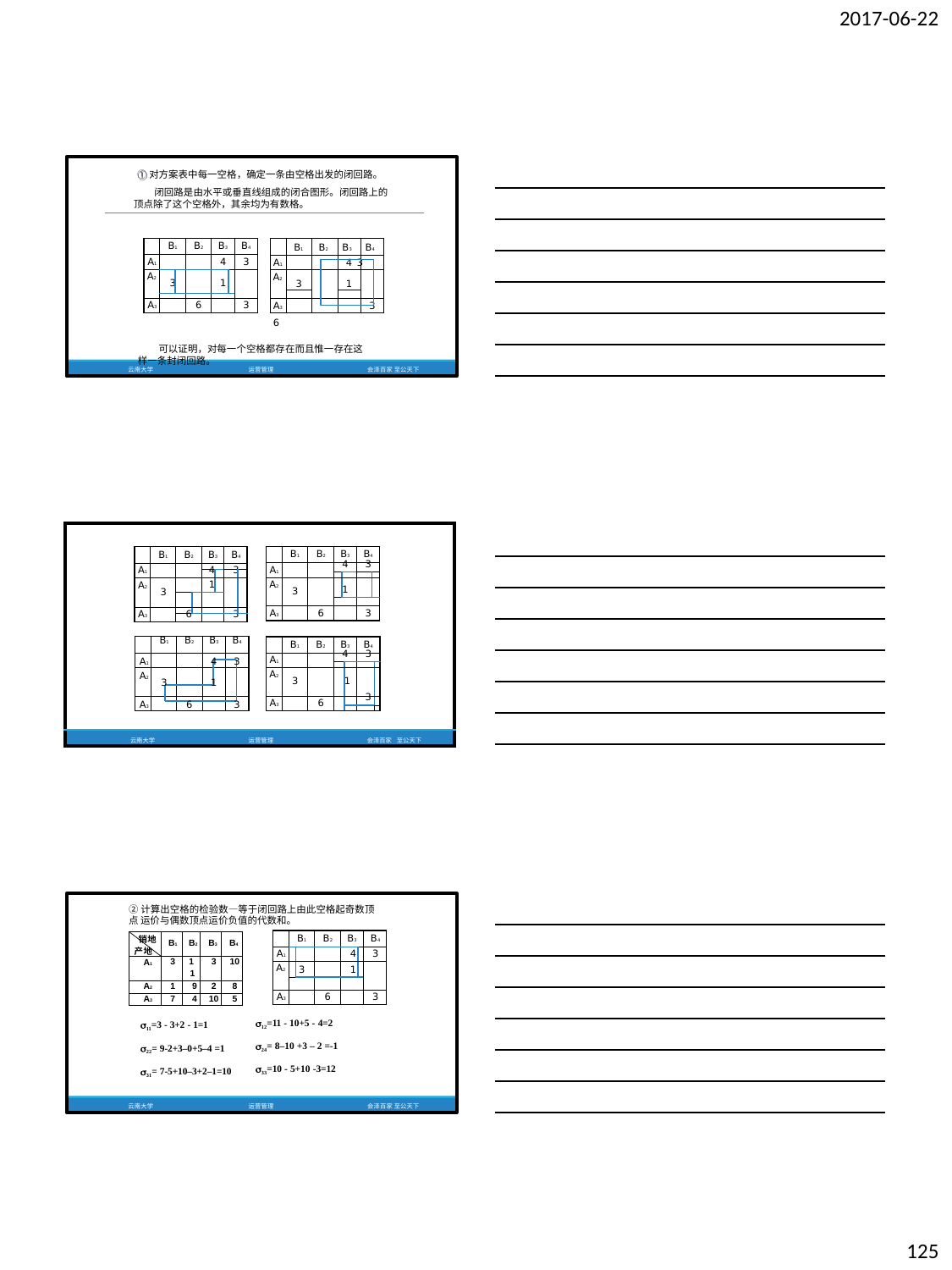

2017-06-22

①对方案表中每一空格，确定一条由空格出发的闭回路。 闭回路是由水平或垂直线组成的闭合图形。闭回路上的
顶点除了这个空格外，其余均为有数格。

|  | B1 |  | B2 | B3 |  | B4 |
| --- | --- | --- | --- | --- | --- | --- |
| A1 |  |  |  | 4 |  | 3 |
| A2 | 3 |  |  | 1 |  |  |
|  |  |  |  |  |  |  |
| A3 |  |  | 6 |  |  | 3 |

B1          B2         B3         B4

A1
4 3

A2

3
1

A3	6

可以证明，对每一个空格都存在而且惟一存在这 样一条封闭回路。
3

云南大学
运营管理
会泽百家 至公天下

|  | B1 | B2 | B3 | B4 |  |  |  |
| --- | --- | --- | --- | --- | --- | --- | --- |
| A1 |  |  | 4 | 3 |  |  |  |
| A2 | 3 |  | 1 |  |  |  |  |
| A3 |  | 6 |  | 3 |  |  |  |
| 云南大学 |  |  |  |  | 运营管理 | 会泽百家 | 至公天下 |
|  | B1 | B2 |  | B3 |  | B4 |  |
| --- | --- | --- | --- | --- | --- | --- | --- |
| A1 |  |  |  |  |  |  |  |
|  |  |  |  | 4 |  | 3 |  |
| A2 | 3 |  |  | 1 |  |  |  |
|  |  |  |  |  |  |  |  |
| A3 |  |  |  |  |  |  |  |
|  |  | 6 |  |  |  | 3 |  |
|  | B1 | B2 | B3 |  | B4 |  |
| --- | --- | --- | --- | --- | --- | --- |
| A1 |  |  | 4 |  | 3 |  |
|  |  |  |  |  |  |  |
| A2 | 3 |  |  | 1 |  |  |
|  |  |  |  |  |  |  |
| A3 |  | 6 |  |  | 3 |  |

|  | B1 | B2 | B3 |  | B4 |  |
| --- | --- | --- | --- | --- | --- | --- |
| A1 |  |  | 4 |  | 3 |  |
|  |  |  |  |  |  |  |
| A2 | 3 |  |  | 1 |  |  |
| A3 |  | 6 |  |  | 3 |  |
|  |  |  |  |  |  |  |

②计算出空格的检验数—等于闭回路上由此空格起奇数顶点 运价与偶数顶点运价负值的代数和。

|  | B1 |  | B2 | B3 |  | B4 |
| --- | --- | --- | --- | --- | --- | --- |
| A1 |  |  |  | 4 |  | 3 |
| A2 |  | 3 |  | 1 |  |  |
|  |  |  |  |  |  |  |
| A3 |  |  | 6 |  |  | 3 |
| 销地 产地 | B1 | B2 | B3 | B4 |
| --- | --- | --- | --- | --- |
| A1 | 3 | 1 1 | 3 | 10 |
| A2 | 1 | 9 | 2 | 8 |
| A3 | 7 | 4 | 10 | 5 |

σ12=11 - 10+5 - 4=2
σ24= 8–10 +3 – 2 =-1
σ33=10 - 5+10 -3=12
σ11=3 - 3+2 - 1=1
σ22= 9-2+3–0+5–4 =1
σ31= 7-5+10–3+2–1=10

云南大学
运营管理
会泽百家 至公天下

125